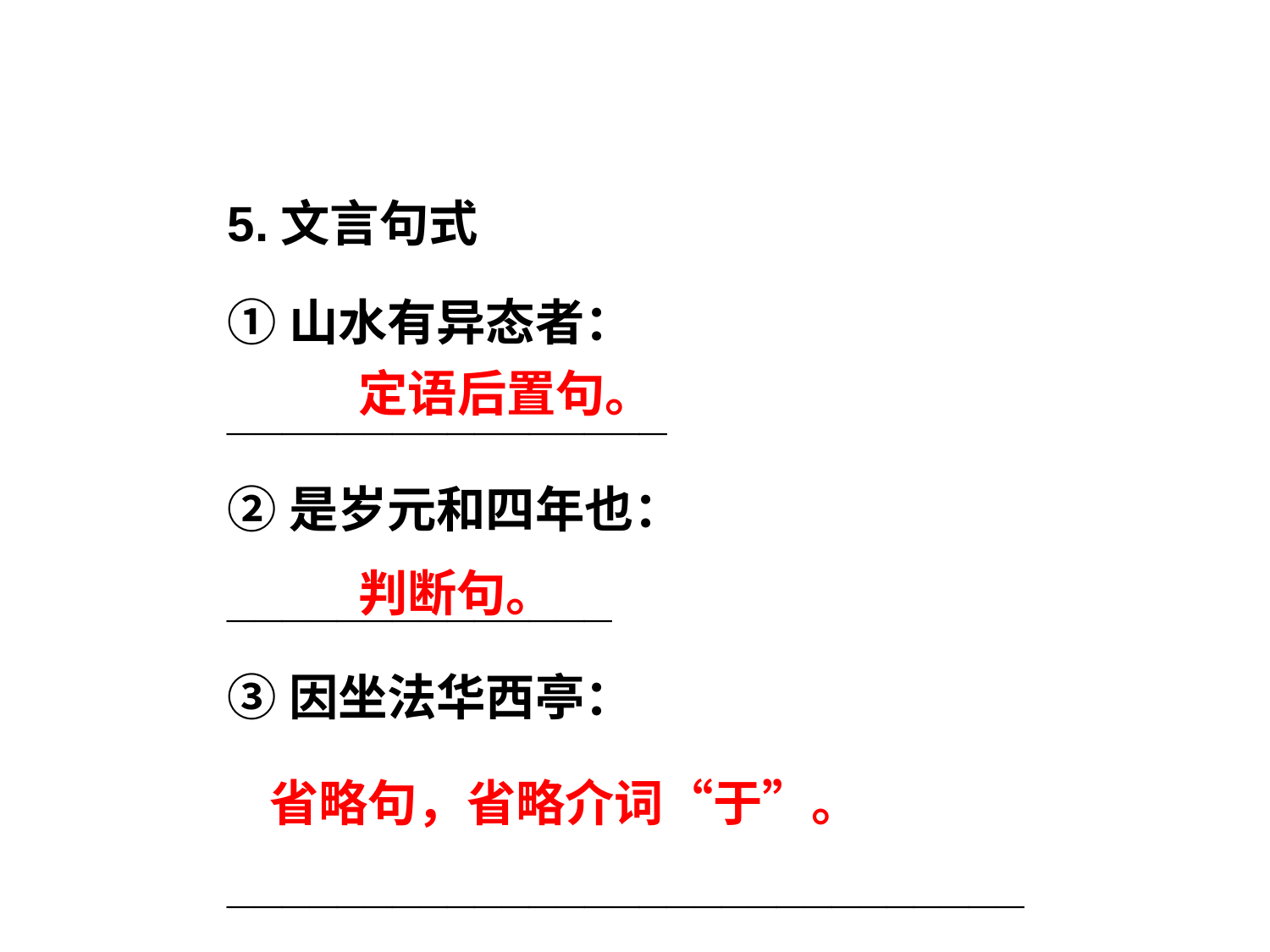

5.文言句式
①山水有异态者：________________
②是岁元和四年也： ______________
③因坐法华西亭：
 _______________________________
定语后置句。
判断句。
省略句，省略介词“于”。